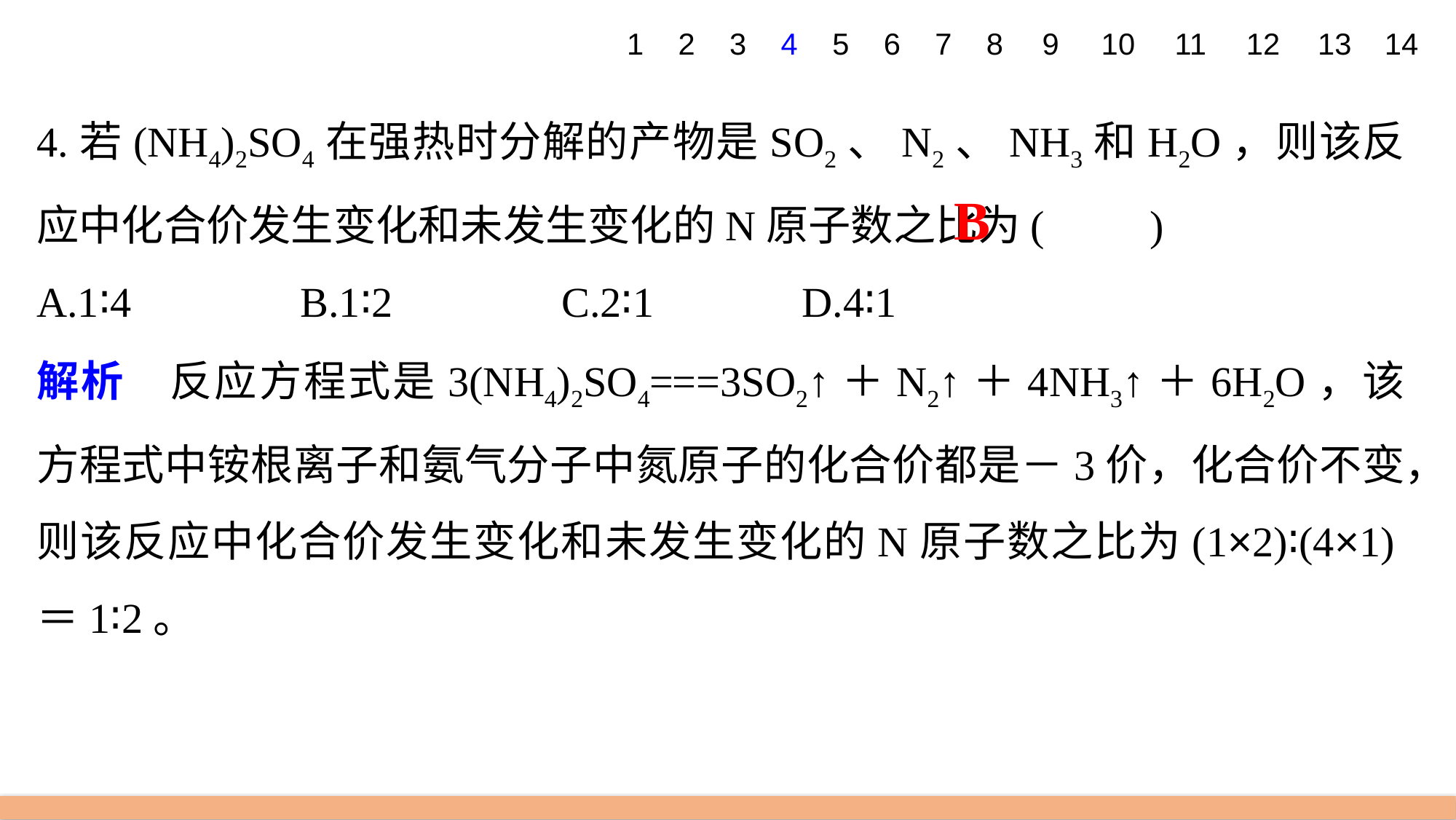

1
2
3
4
5
6
7
8
9
10
11
12
13
14
4.若(NH4)2SO4在强热时分解的产物是SO2、N2、NH3和H2O，则该反应中化合价发生变化和未发生变化的N原子数之比为(　　)
A.1∶4                B.1∶2                C.2∶1              D.4∶1
解析　反应方程式是3(NH4)2SO4===3SO2↑＋N2↑＋4NH3↑＋6H2O，该方程式中铵根离子和氨气分子中氮原子的化合价都是－3价，化合价不变，则该反应中化合价发生变化和未发生变化的N原子数之比为(1×2)∶(4×1)＝1∶2。
B